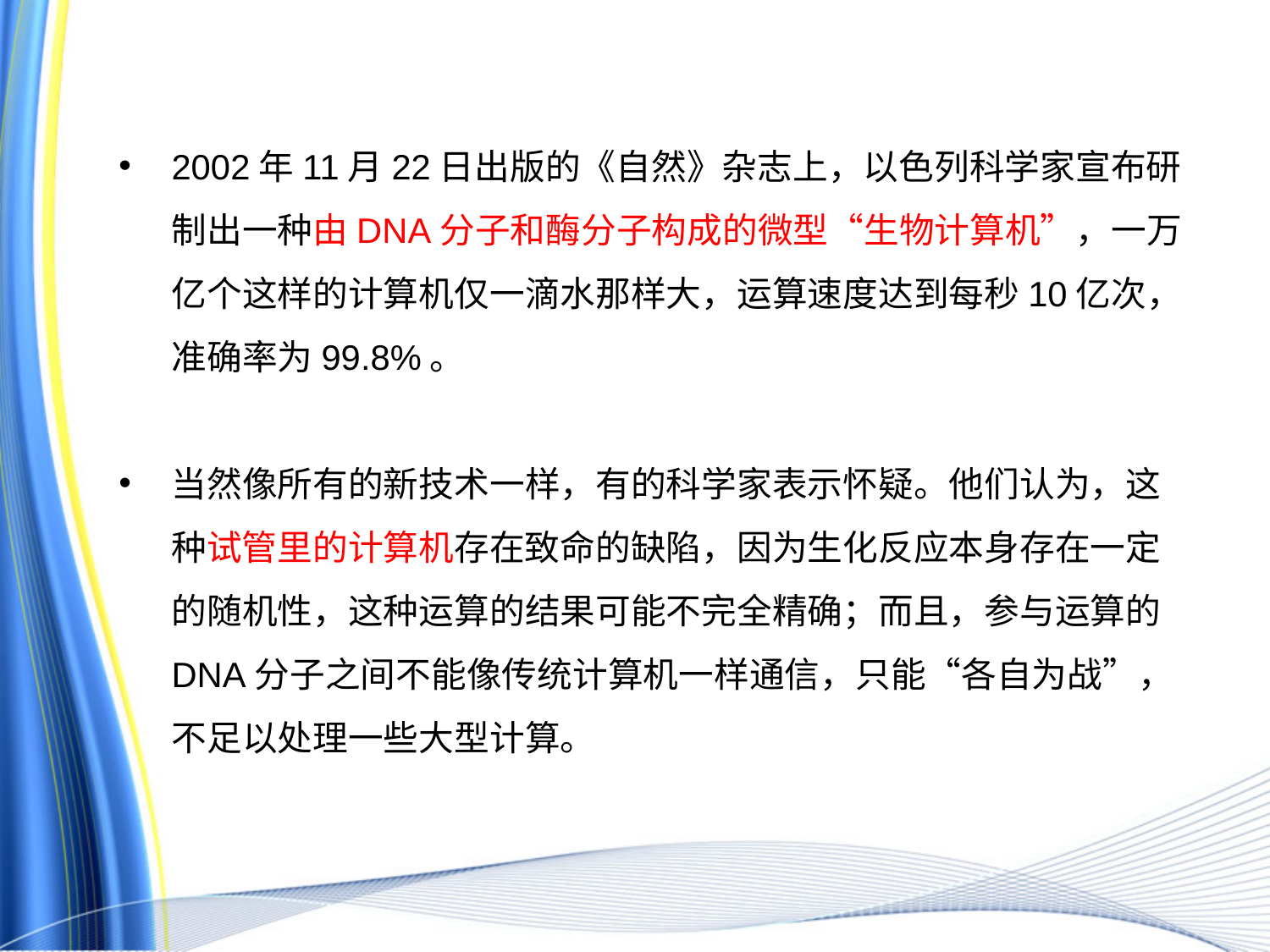

2002年11月22日出版的《自然》杂志上，以色列科学家宣布研制出一种由DNA分子和酶分子构成的微型“生物计算机”，一万亿个这样的计算机仅一滴水那样大，运算速度达到每秒10亿次，准确率为99.8%。

当然像所有的新技术一样，有的科学家表示怀疑。他们认为，这种试管里的计算机存在致命的缺陷，因为生化反应本身存在一定的随机性，这种运算的结果可能不完全精确；而且，参与运算的DNA分子之间不能像传统计算机一样通信，只能“各自为战”，不足以处理一些大型计算。